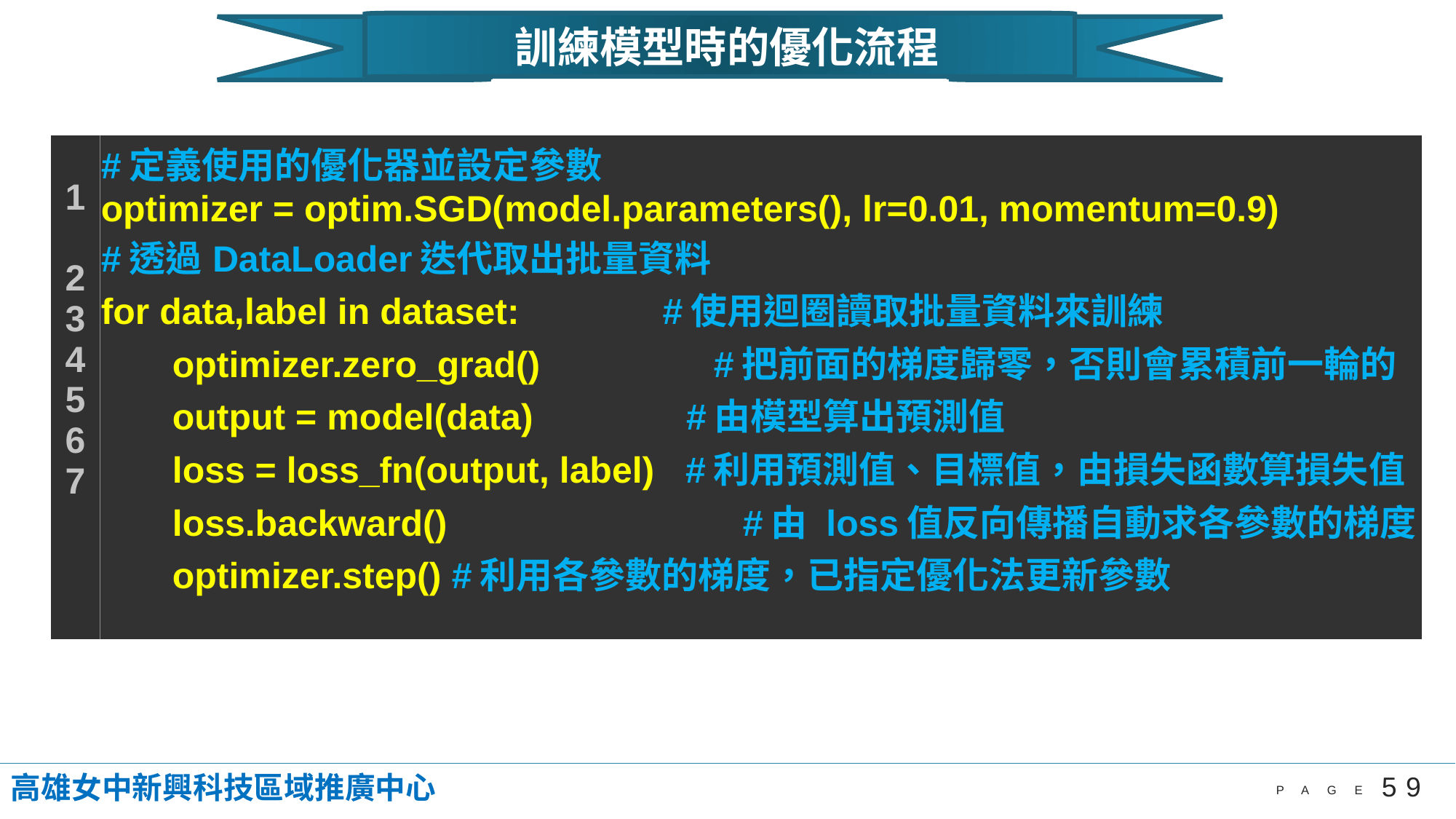

訓練模型時的優化流程
| 1 2 3 4 5 6 7 | #定義使用的優化器並設定參數 optimizer = optim.SGD(model.parameters(), lr=0.01, momentum=0.9) #透過DataLoader迭代取出批量資料 for data,label in dataset: #使用迴圈讀取批量資料來訓練 optimizer.zero\_grad() #把前面的梯度歸零，否則會累積前一輪的 output = model(data) #由模型算出預測值 loss = loss\_fn(output, label) #利用預測值、目標值，由損失函數算損失值 loss.backward() #由 loss值反向傳播自動求各參數的梯度 optimizer.step() #利用各參數的梯度，已指定優化法更新參數 |
| --- | --- |
高雄女中新興科技區域推廣中心